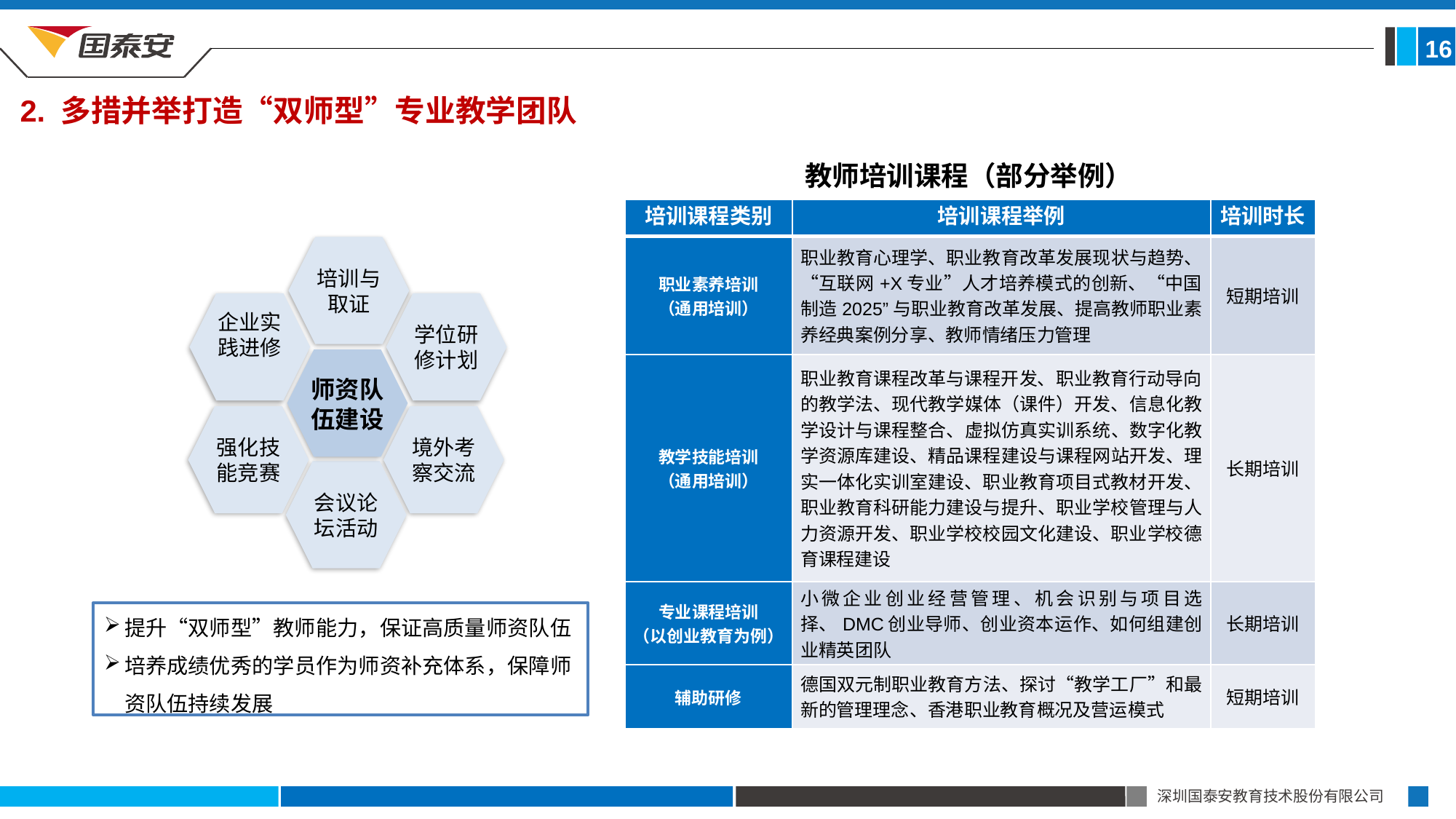

16
2. 多措并举打造“双师型”专业教学团队
教师培训课程（部分举例）
| 培训课程类别 | 培训课程举例 | 培训时长 |
| --- | --- | --- |
| 职业素养培训 （通用培训） | 职业教育心理学、职业教育改革发展现状与趋势、“互联网+X专业”人才培养模式的创新、“中国制造2025”与职业教育改革发展、提高教师职业素养经典案例分享、教师情绪压力管理 | 短期培训 |
| 教学技能培训 （通用培训） | 职业教育课程改革与课程开发、职业教育行动导向的教学法、现代教学媒体（课件）开发、信息化教学设计与课程整合、虚拟仿真实训系统、数字化教学资源库建设、精品课程建设与课程网站开发、理实一体化实训室建设、职业教育项目式教材开发、职业教育科研能力建设与提升、职业学校管理与人力资源开发、职业学校校园文化建设、职业学校德育课程建设 | 长期培训 |
| 专业课程培训 （以创业教育为例） | 小微企业创业经营管理、机会识别与项目选择、DMC创业导师、创业资本运作、如何组建创业精英团队 | 长期培训 |
| 辅助研修 | 德国双元制职业教育方法、探讨“教学工厂”和最新的管理理念、香港职业教育概况及营运模式 | 短期培训 |
培训与
取证
企业实践进修

学位研修计划
强化技
能竞赛
境外考
察交流
会议论
坛活动
师资队伍建设
提升“双师型”教师能力，保证高质量师资队伍
培养成绩优秀的学员作为师资补充体系，保障师资队伍持续发展